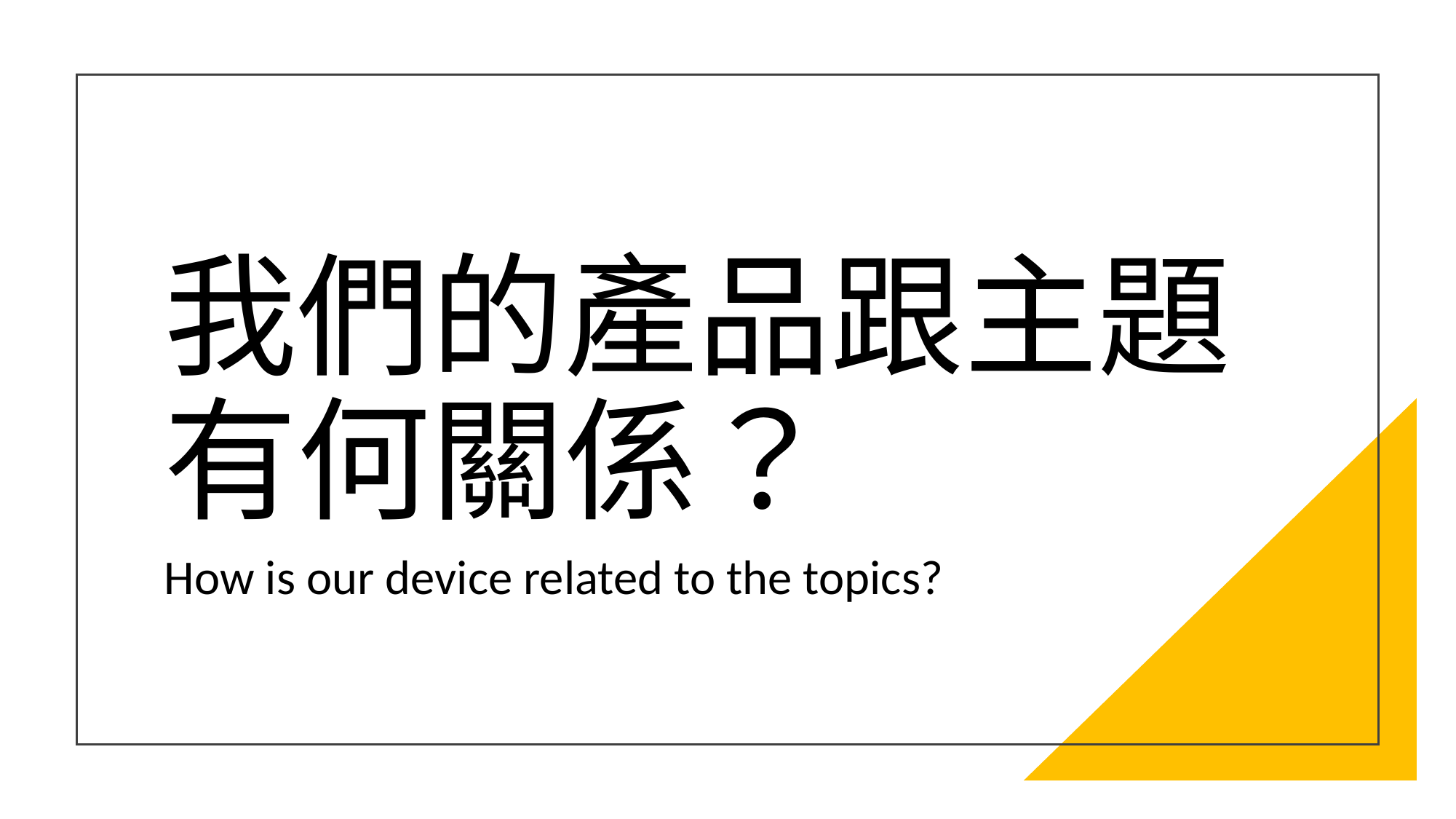

# 我們的產品跟主題有何關係？

How is our device related to the topics?